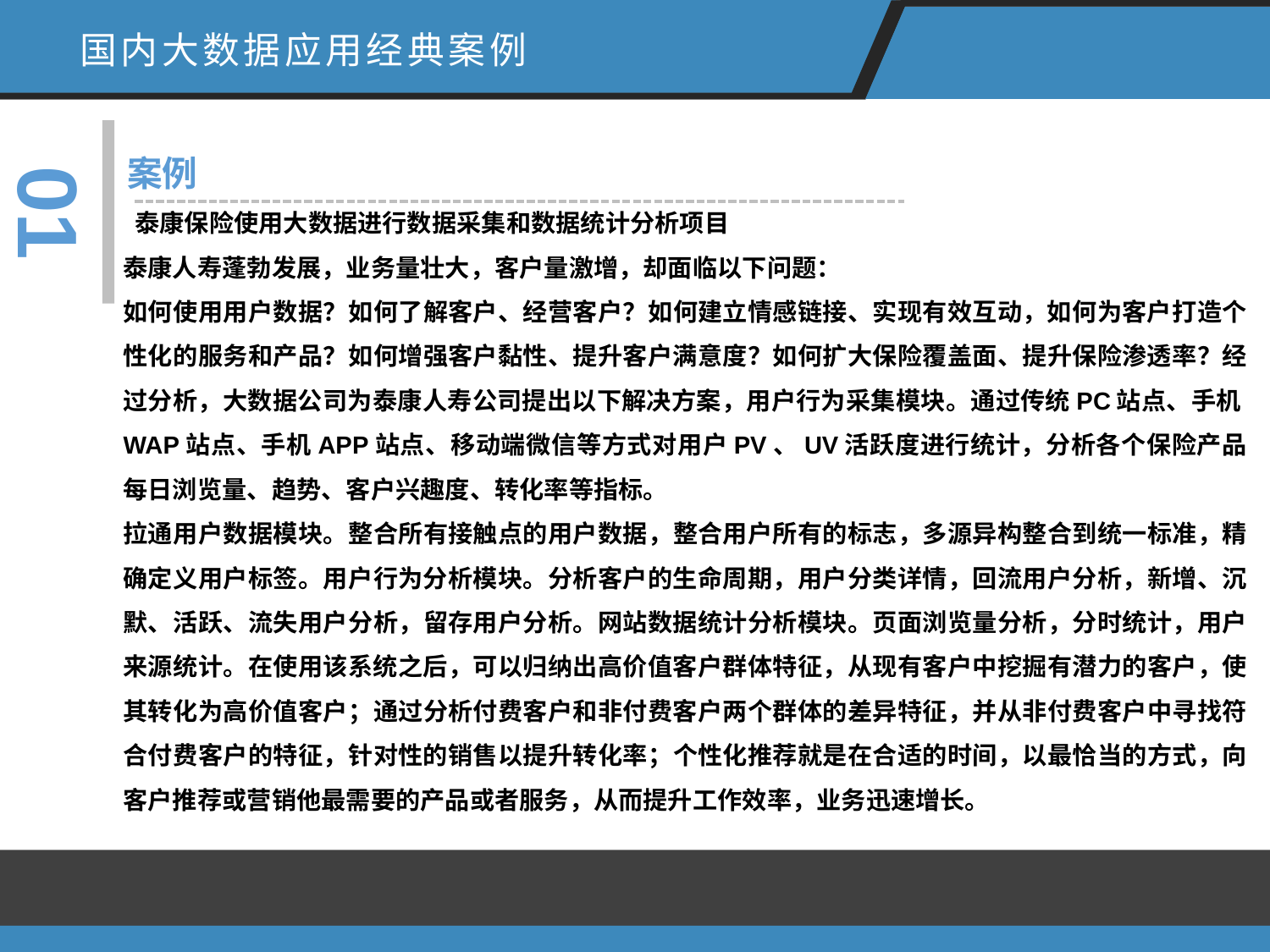

7.2  国内大数据应用经典案例

国内大数据应用经典案例

第七章  大数据的商业应用

01
案例
 泰康保险使用大数据进行数据采集和数据统计分析项目
泰康人寿蓬勃发展，业务量壮大，客户量激增，却面临以下问题：
如何使用用户数据？如何了解客户、经营客户？如何建立情感链接、实现有效互动，如何为客户打造个性化的服务和产品？如何增强客户黏性、提升客户满意度？如何扩大保险覆盖面、提升保险渗透率？经过分析，大数据公司为泰康人寿公司提出以下解决方案，用户行为采集模块。通过传统PC站点、手机WAP站点、手机APP站点、移动端微信等方式对用户PV、UV活跃度进行统计，分析各个保险产品每日浏览量、趋势、客户兴趣度、转化率等指标。
拉通用户数据模块。整合所有接触点的用户数据，整合用户所有的标志，多源异构整合到统一标准，精确定义用户标签。用户行为分析模块。分析客户的生命周期，用户分类详情，回流用户分析，新增、沉默、活跃、流失用户分析，留存用户分析。网站数据统计分析模块。页面浏览量分析，分时统计，用户来源统计。在使用该系统之后，可以归纳出高价值客户群体特征，从现有客户中挖掘有潜力的客户，使其转化为高价值客户；通过分析付费客户和非付费客户两个群体的差异特征，并从非付费客户中寻找符合付费客户的特征，针对性的销售以提升转化率；个性化推荐就是在合适的时间，以最恰当的方式，向客户推荐或营销他最需要的产品或者服务，从而提升工作效率，业务迅速增长。